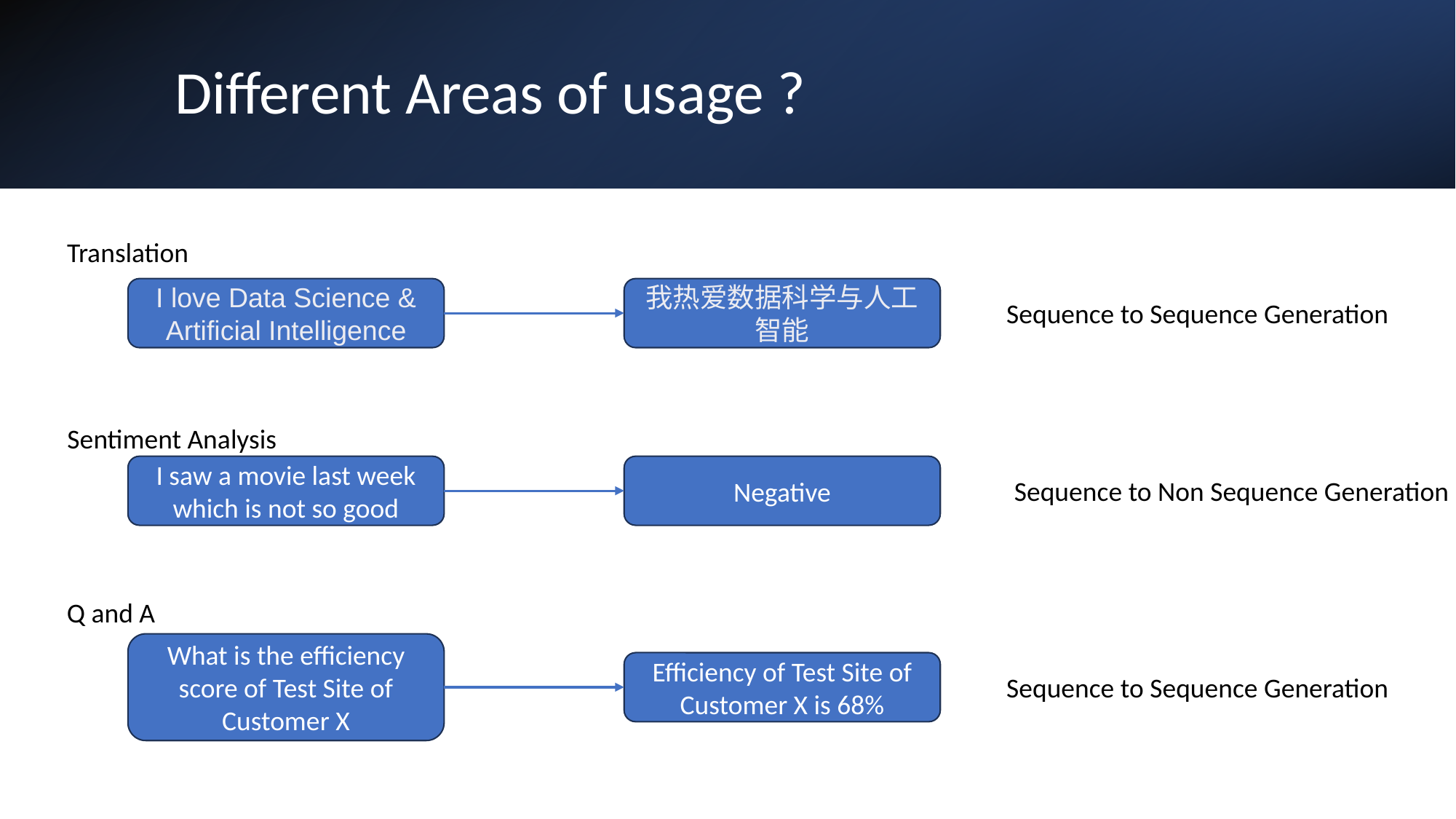

# Different Areas of usage ?
Translation
I love Data Science & Artificial Intelligence
我热爱数据科学与人工智能
Sequence to Sequence Generation
Sentiment Analysis
I saw a movie last week which is not so good
Negative
Sequence to Non Sequence Generation
Q and A
What is the efficiency score of Test Site of Customer X
Efficiency of Test Site of Customer X is 68%
Sequence to Sequence Generation